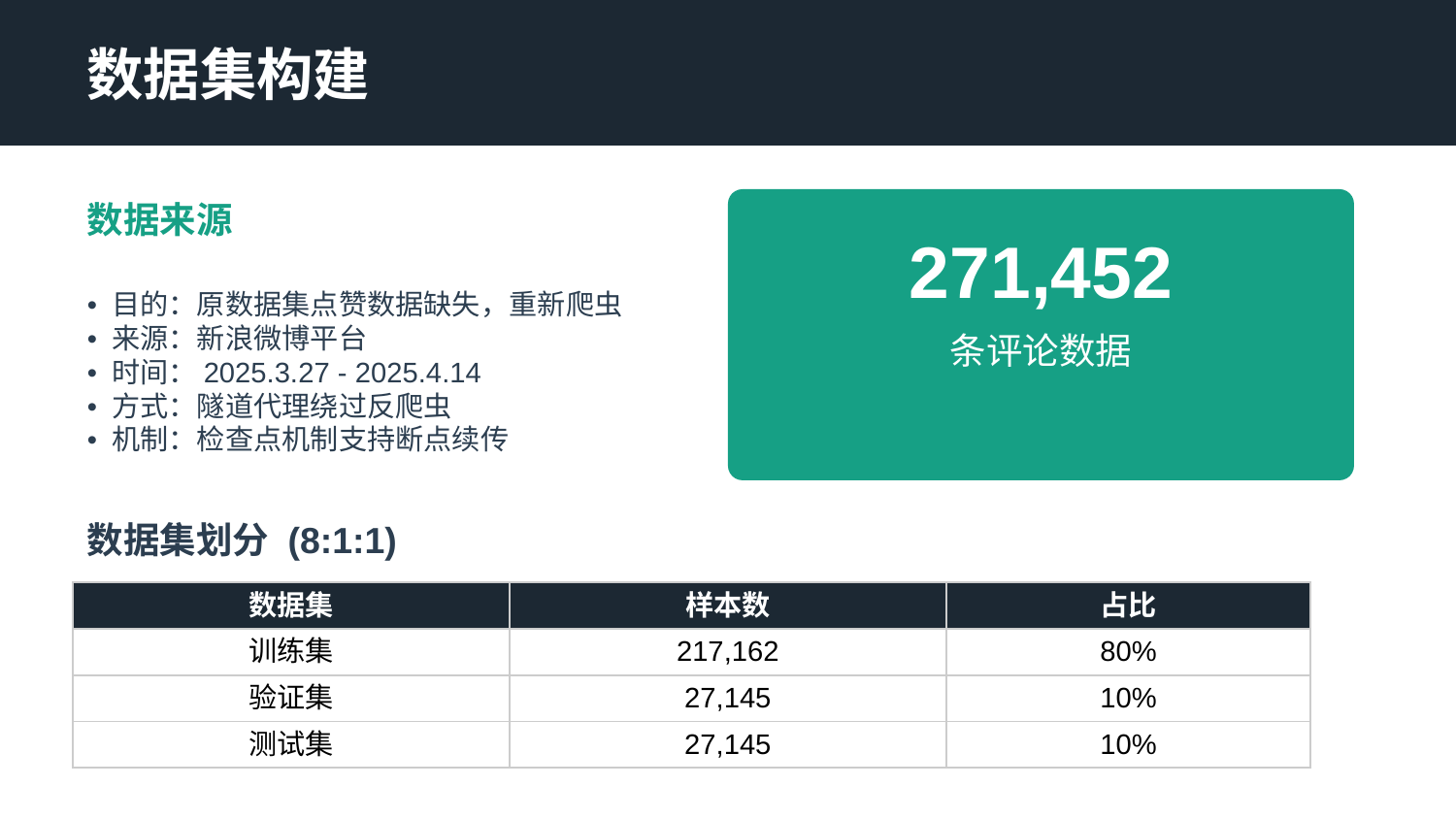

数据集构建
数据来源

271,452
• 目的：原数据集点赞数据缺失，重新爬虫
• 来源：新浪微博平台
• 时间：2025.3.27 - 2025.4.14
• 方式：隧道代理绕过反爬虫
• 机制：检查点机制支持断点续传
条评论数据
数据集划分 (8:1:1)
| 数据集 | 样本数 | 占比 |
| --- | --- | --- |
| 训练集 | 217,162 | 80% |
| 验证集 | 27,145 | 10% |
| 测试集 | 27,145 | 10% |